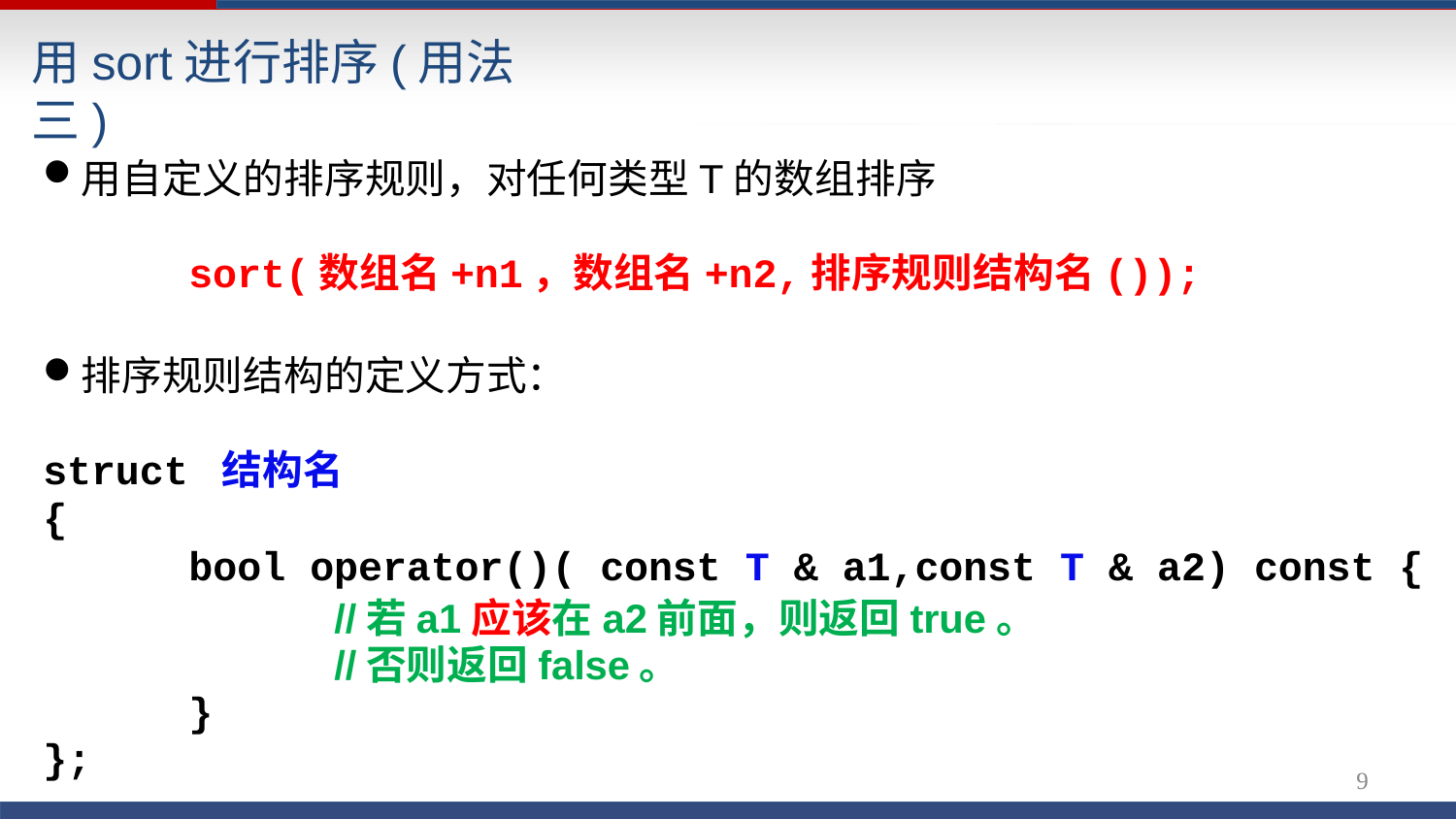

# 用sort进行排序(用法三)
用自定义的排序规则，对任何类型T的数组排序
sort(数组名+n1，数组名+n2,排序规则结构名());

排序规则结构的定义方式：
struct 结构名
{
bool operator()( const T & a1,const T & a2) const {
//若a1应该在a2前面，则返回true。
//否则返回false。
}
};
9